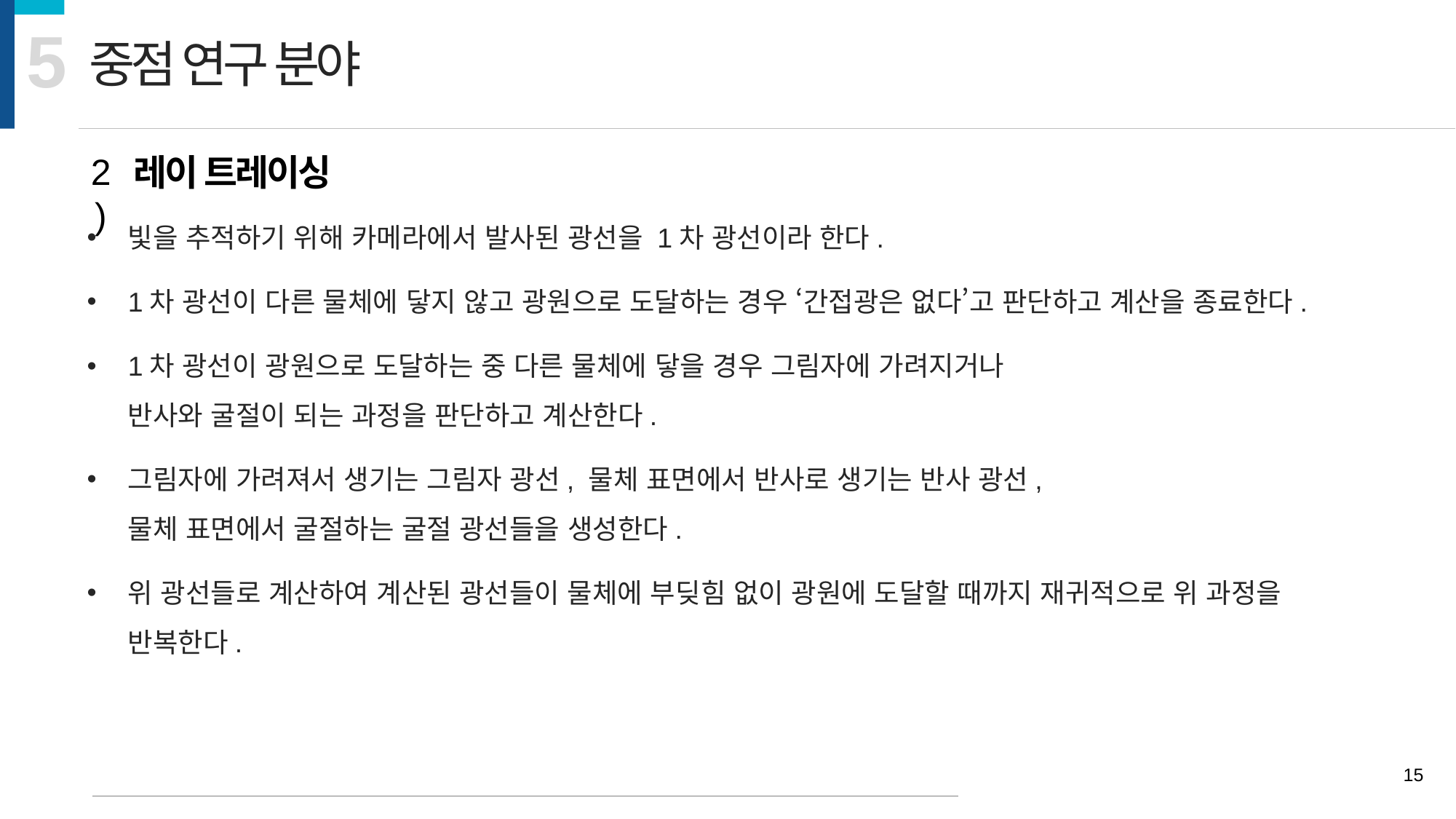

5
중점 연구 분야
2)
레이 트레이싱
빛을 추적하기 위해 카메라에서 발사된 광선을 1차 광선이라 한다.
1차 광선이 다른 물체에 닿지 않고 광원으로 도달하는 경우 ‘간접광은 없다’고 판단하고 계산을 종료한다.
1차 광선이 광원으로 도달하는 중 다른 물체에 닿을 경우 그림자에 가려지거나
반사와 굴절이 되는 과정을 판단하고 계산한다.
그림자에 가려져서 생기는 그림자 광선, 물체 표면에서 반사로 생기는 반사 광선,
물체 표면에서 굴절하는 굴절 광선들을 생성한다.
위 광선들로 계산하여 계산된 광선들이 물체에 부딪힘 없이 광원에 도달할 때까지 재귀적으로 위 과정을 반복한다.
15